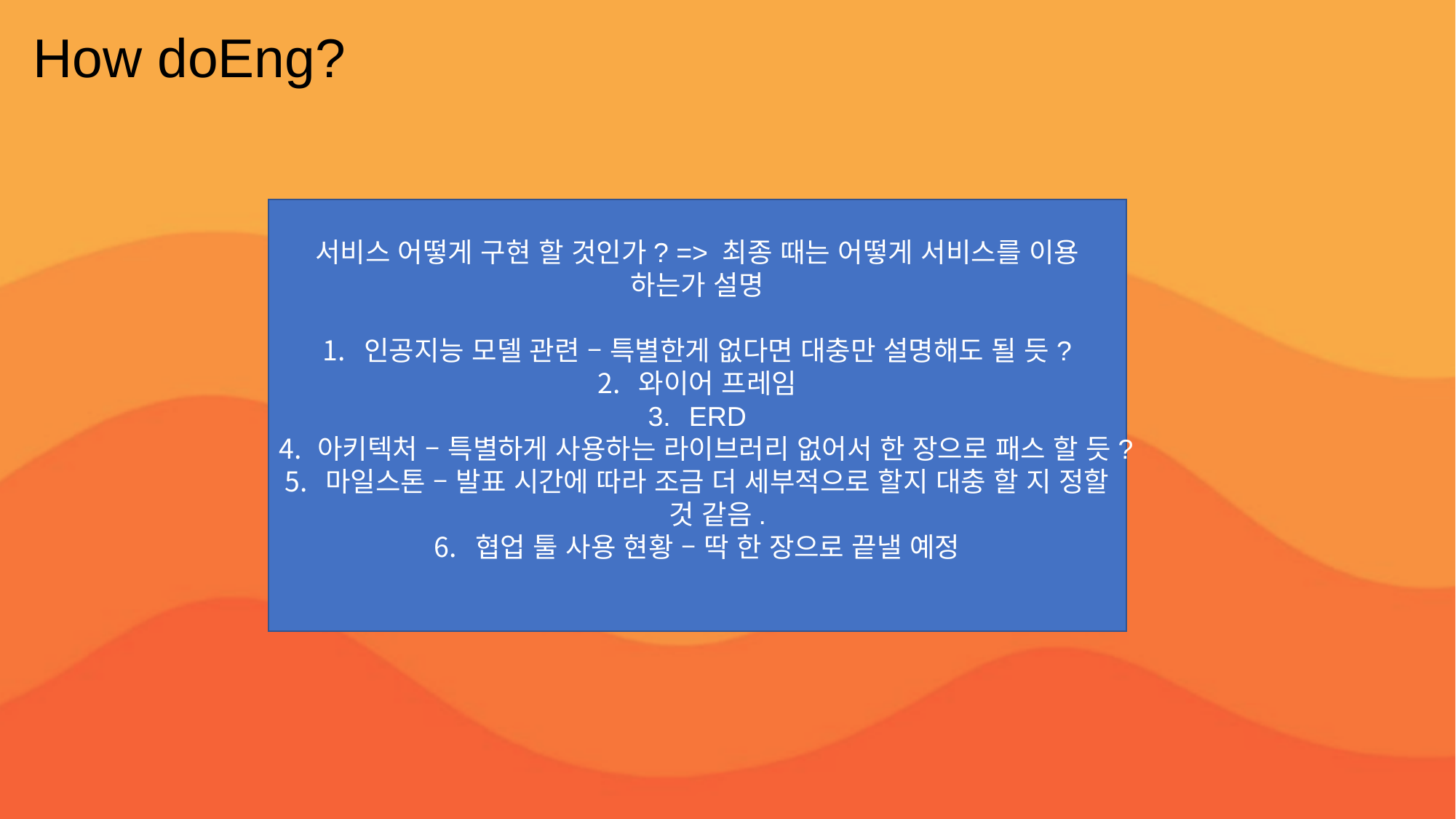

How doEng?

Now doEng?
서비스 어떻게 구현 할 것인가? => 최종 때는 어떻게 서비스를 이용 하는가 설명

인공지능 모델 관련 – 특별한게 없다면 대충만 설명해도 될 듯?
와이어 프레임
ERD
아키텍처 – 특별하게 사용하는 라이브러리 없어서 한 장으로 패스 할 듯?
마일스톤 – 발표 시간에 따라 조금 더 세부적으로 할지 대충 할 지 정할 것 같음.
협업 툴 사용 현황 – 딱 한 장으로 끝낼 예정